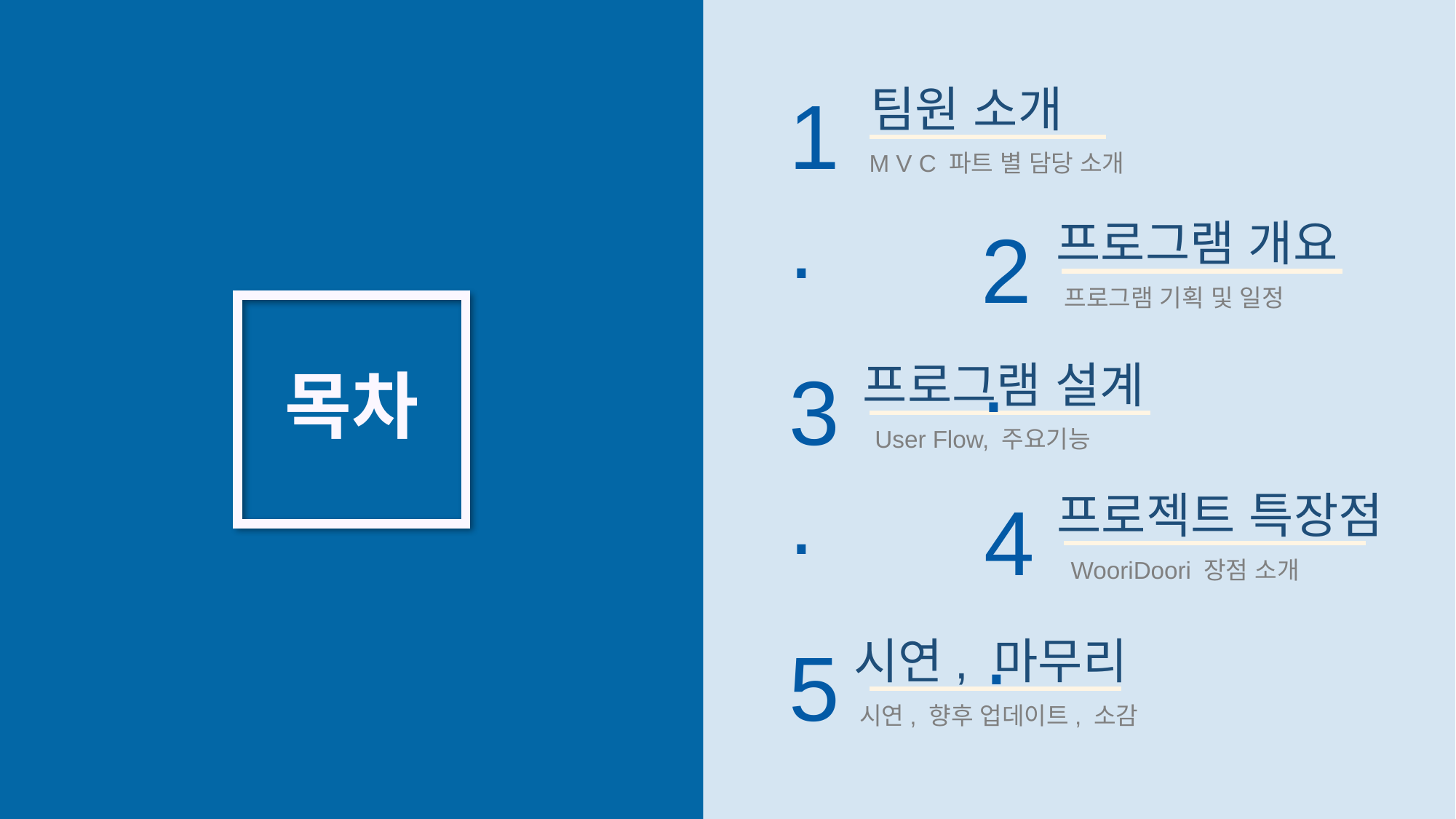

1.
팀원 소개
M V C 파트 별 담당 소개
2.
프로그램 개요
프로그램 기획 및 일정

# 목차
3.
프로그램 설계
User Flow, 주요기능
4.
프로젝트 특장점
WooriDoori 장점 소개
5.
시연, 마무리
시연, 향후 업데이트, 소감